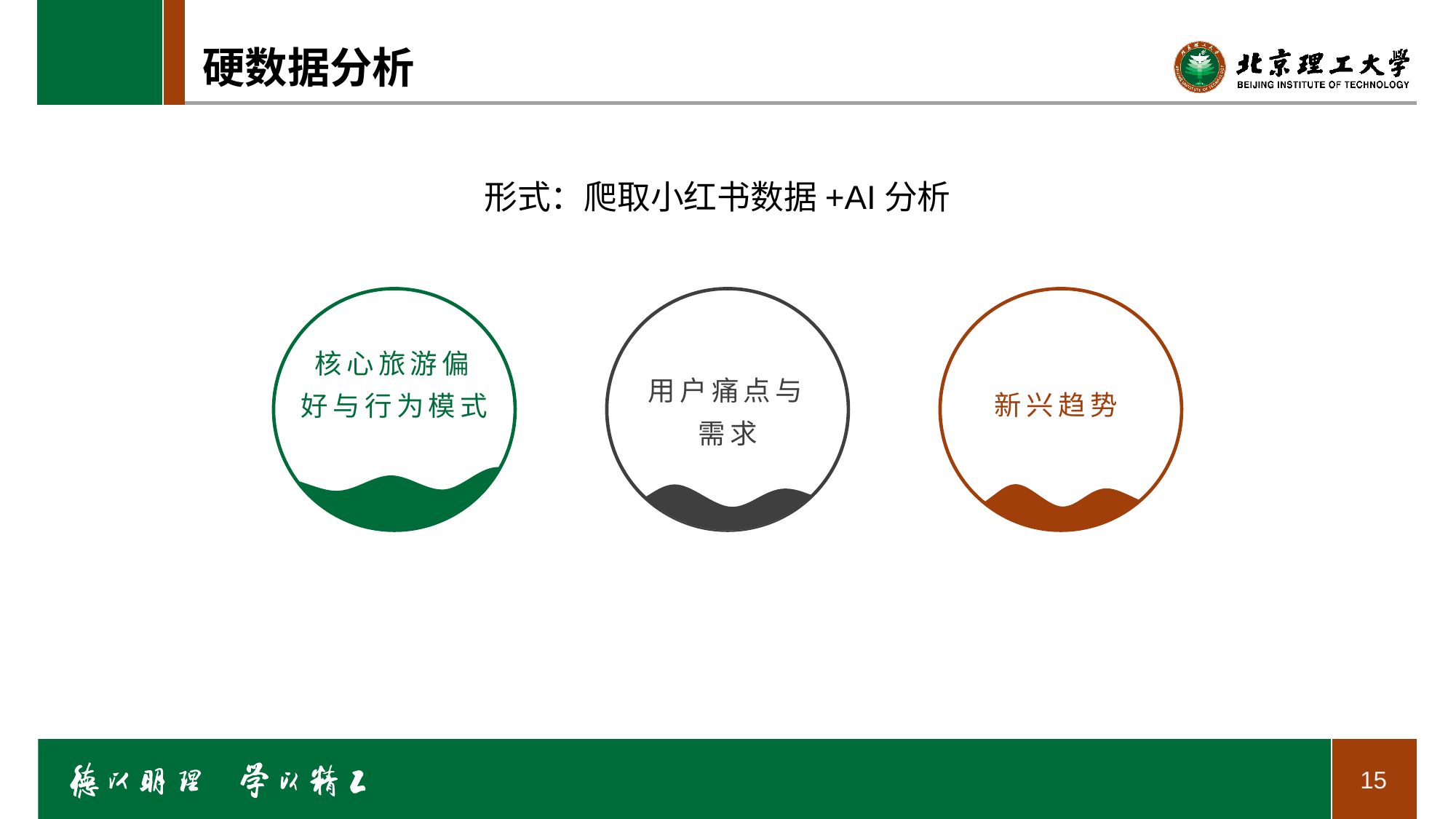

# 硬数据分析
形式：爬取小红书数据+AI分析

核心旅游偏好与行为模式
用户痛点与需求
新兴趋势